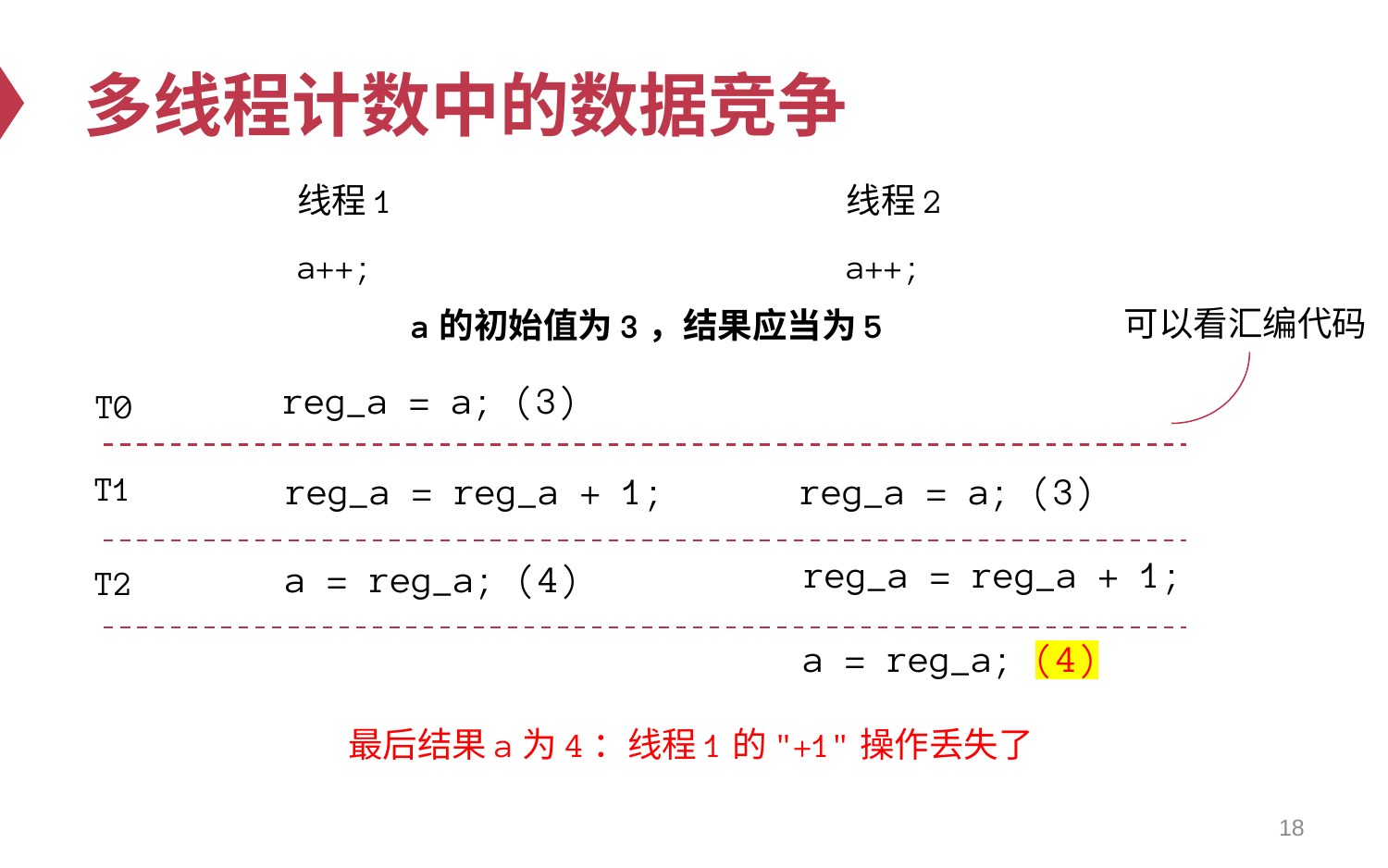

# 多线程计数中的数据竞争
线程1
线程2
a++;
a++;

可以看汇编代码
a的初始值为3，结果应当为5
reg_a = a; (3)
T0
T1
reg_a = reg_a + 1;
reg_a = a; (3)
reg_a = reg_a + 1;
a = reg_a; (4)
T2
a = reg_a; (4)
最后结果a为4：线程1的"+1"操作丢失了
18